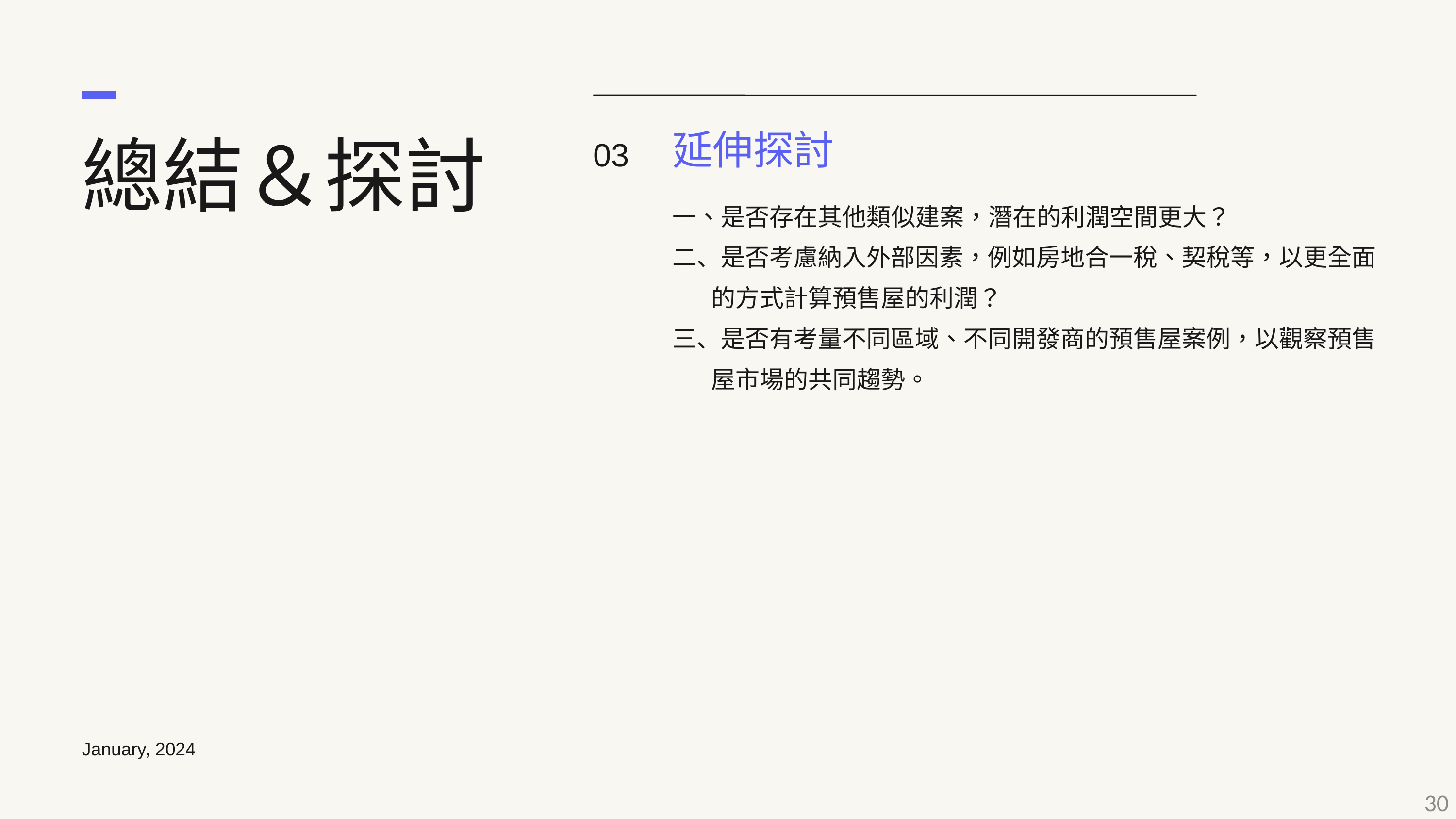

總結＆探討

03
延伸探討
一、是否存在其他類似建案，潛在的利潤空間更大？
二、是否考慮納入外部因素，例如房地合一稅、契稅等，以更全面
      的方式計算預售屋的利潤？
三、是否有考量不同區域、不同開發商的預售屋案例，以觀察預售
      屋市場的共同趨勢。
January, 2024
30